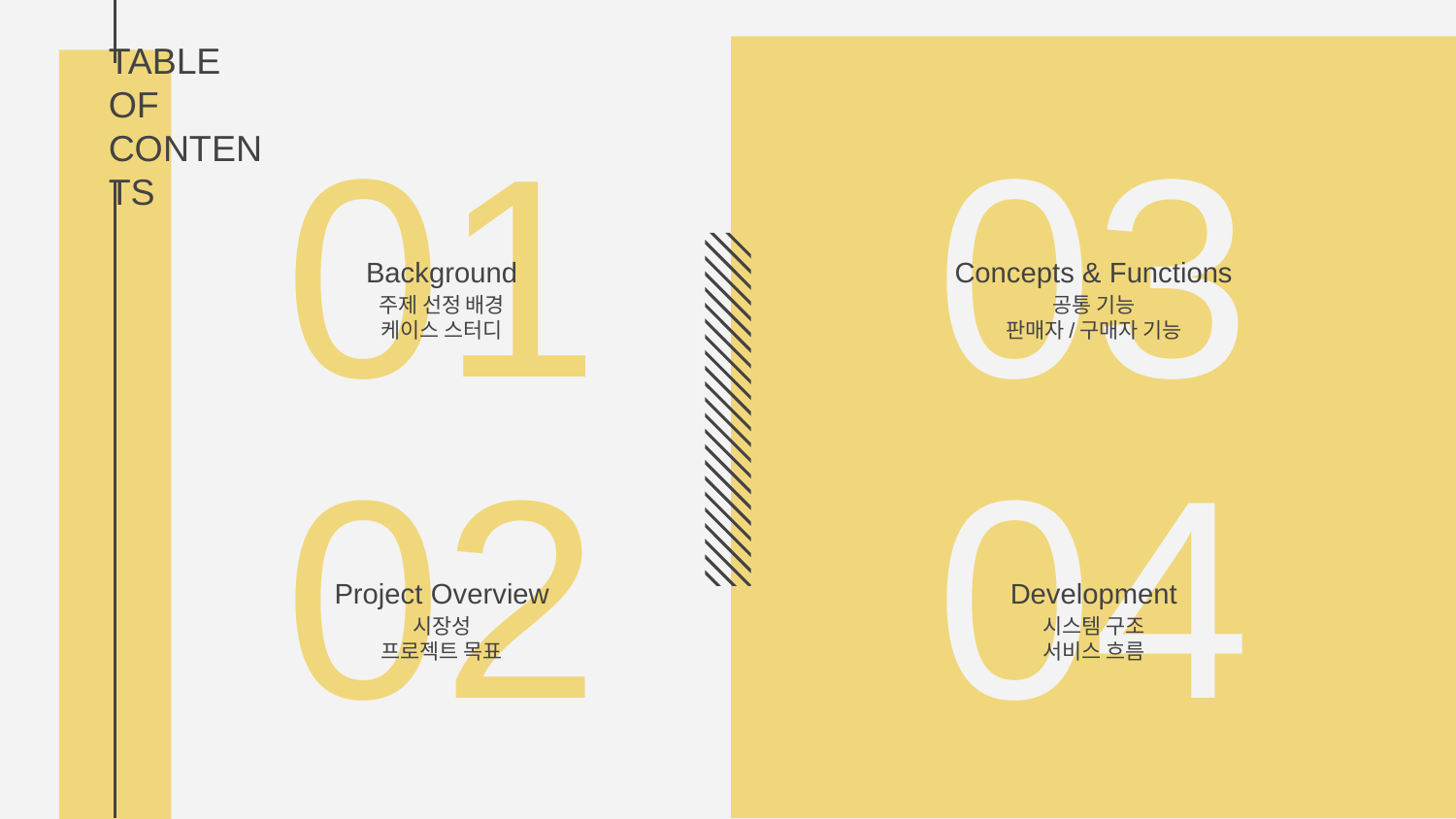

TABLE OF CONTENTS
# 01
03
Background
Concepts & Functions
주제 선정 배경
케이스 스터디
공통 기능
판매자/구매자 기능
02
04
Project Overview
Development
시장성
프로젝트 목표
시스템 구조
서비스 흐름